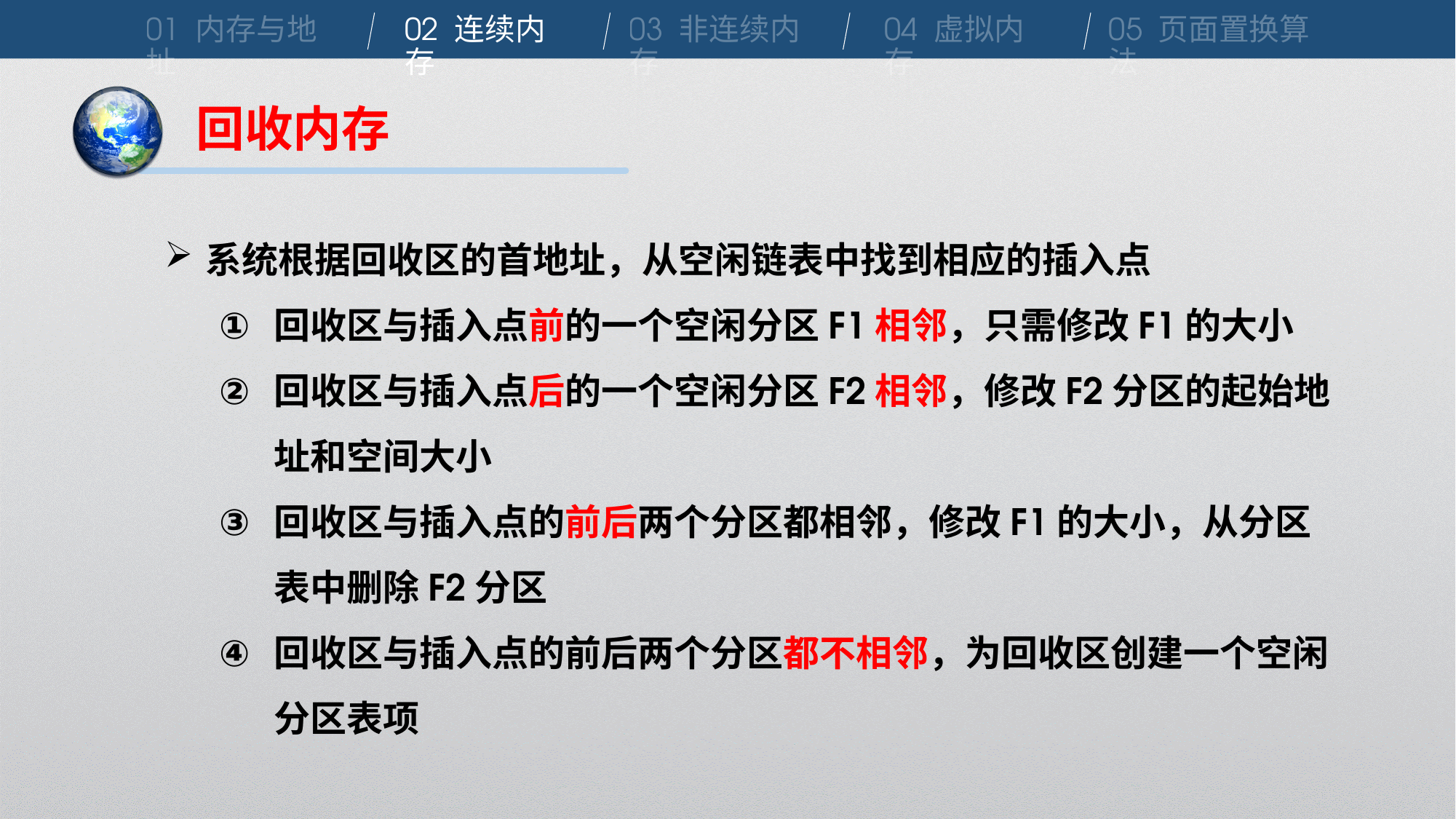

01 内存与地址
02 连续内存
03 非连续内存
04 虚拟内存
05 页面置换算法
回收内存
系统根据回收区的首地址，从空闲链表中找到相应的插入点
回收区与插入点前的一个空闲分区F1相邻，只需修改F1的大小
回收区与插入点后的一个空闲分区F2相邻，修改F2分区的起始地址和空间大小
回收区与插入点的前后两个分区都相邻，修改F1的大小，从分区表中删除F2分区
回收区与插入点的前后两个分区都不相邻，为回收区创建一个空闲分区表项